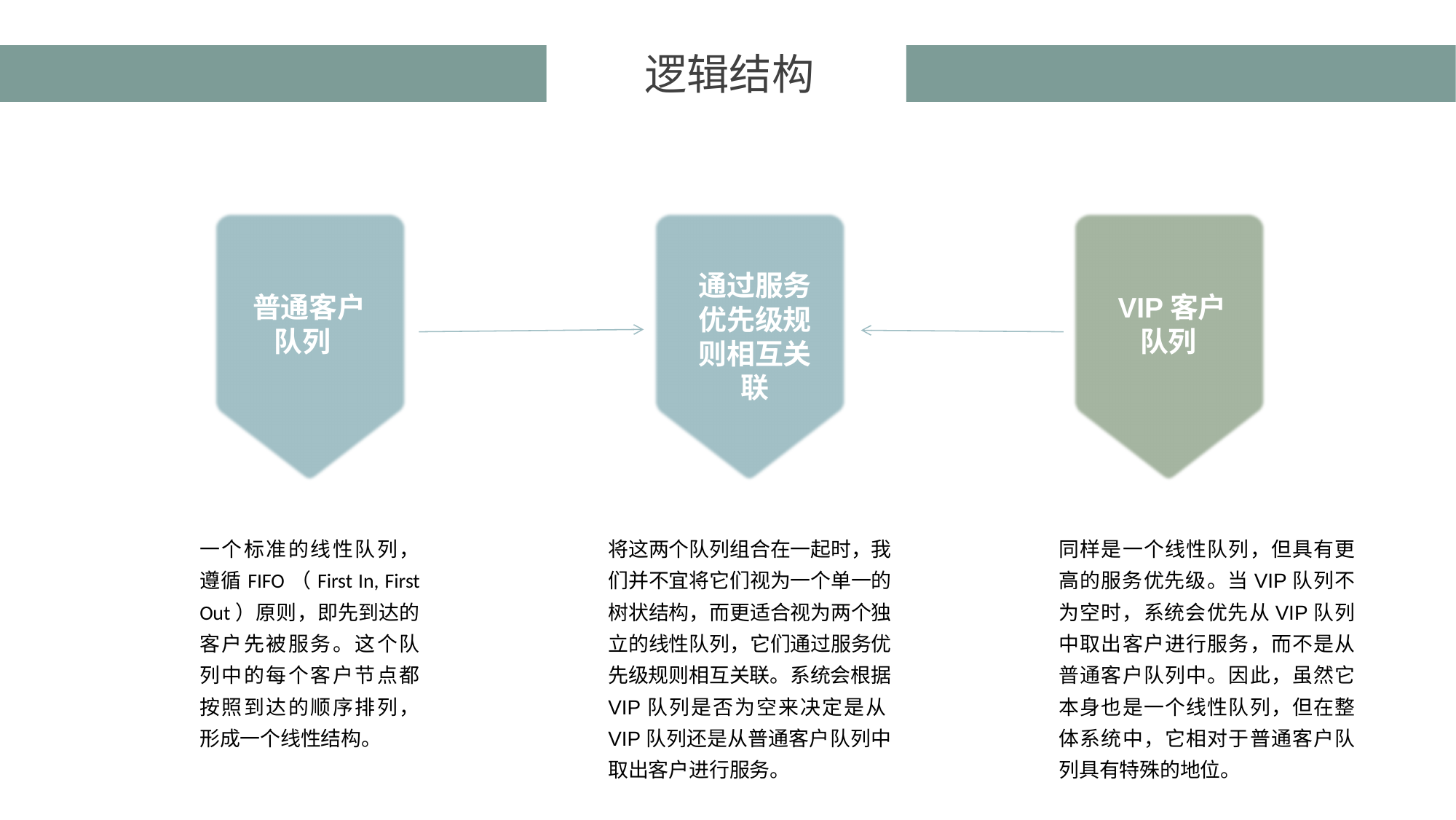

逻辑结构

 普通客户队列

通过服务优先级规则相互关联

 VIP客户队列
将这两个队列组合在一起时，我们并不宜将它们视为一个单一的树状结构，而更适合视为两个独立的线性队列，它们通过服务优先级规则相互关联。系统会根据VIP队列是否为空来决定是从VIP队列还是从普通客户队列中取出客户进行服务。
同样是一个线性队列，但具有更高的服务优先级。当VIP队列不为空时，系统会优先从VIP队列中取出客户进行服务，而不是从普通客户队列中。因此，虽然它本身也是一个线性队列，但在整体系统中，它相对于普通客户队列具有特殊的地位。
一个标准的线性队列，遵循FIFO（First In, First Out）原则，即先到达的客户先被服务。这个队列中的每个客户节点都按照到达的顺序排列，形成一个线性结构。